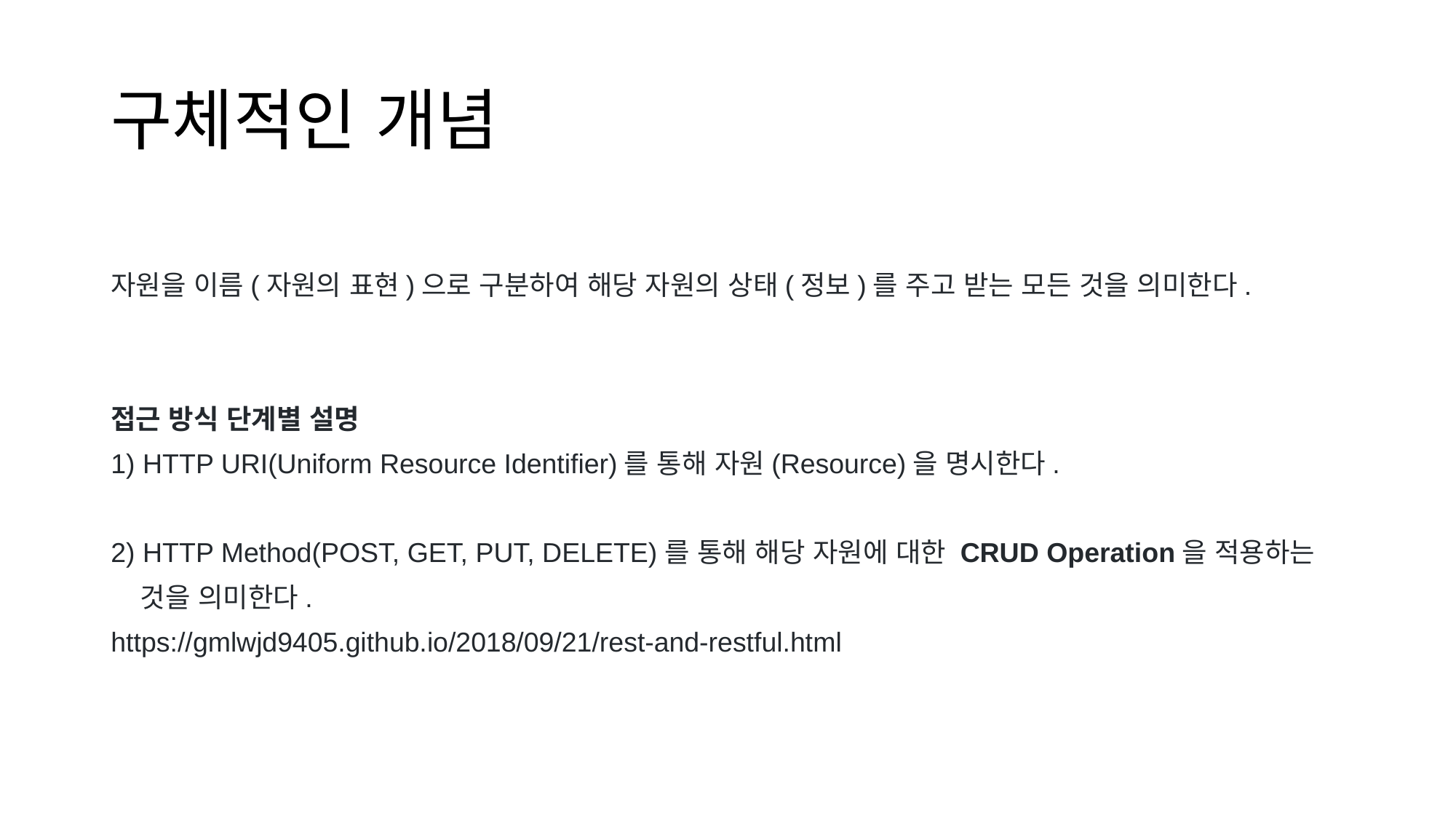

# 구체적인 개념

자원을 이름(자원의 표현)으로 구분하여 해당 자원의 상태(정보)를 주고 받는 모든 것을 의미한다.

접근 방식 단계별 설명
1) HTTP URI(Uniform Resource Identifier)를 통해 자원(Resource)을 명시한다.

2) HTTP Method(POST, GET, PUT, DELETE)를 통해 해당 자원에 대한 CRUD Operation을 적용하는
   것을 의미한다.
https://gmlwjd9405.github.io/2018/09/21/rest-and-restful.html